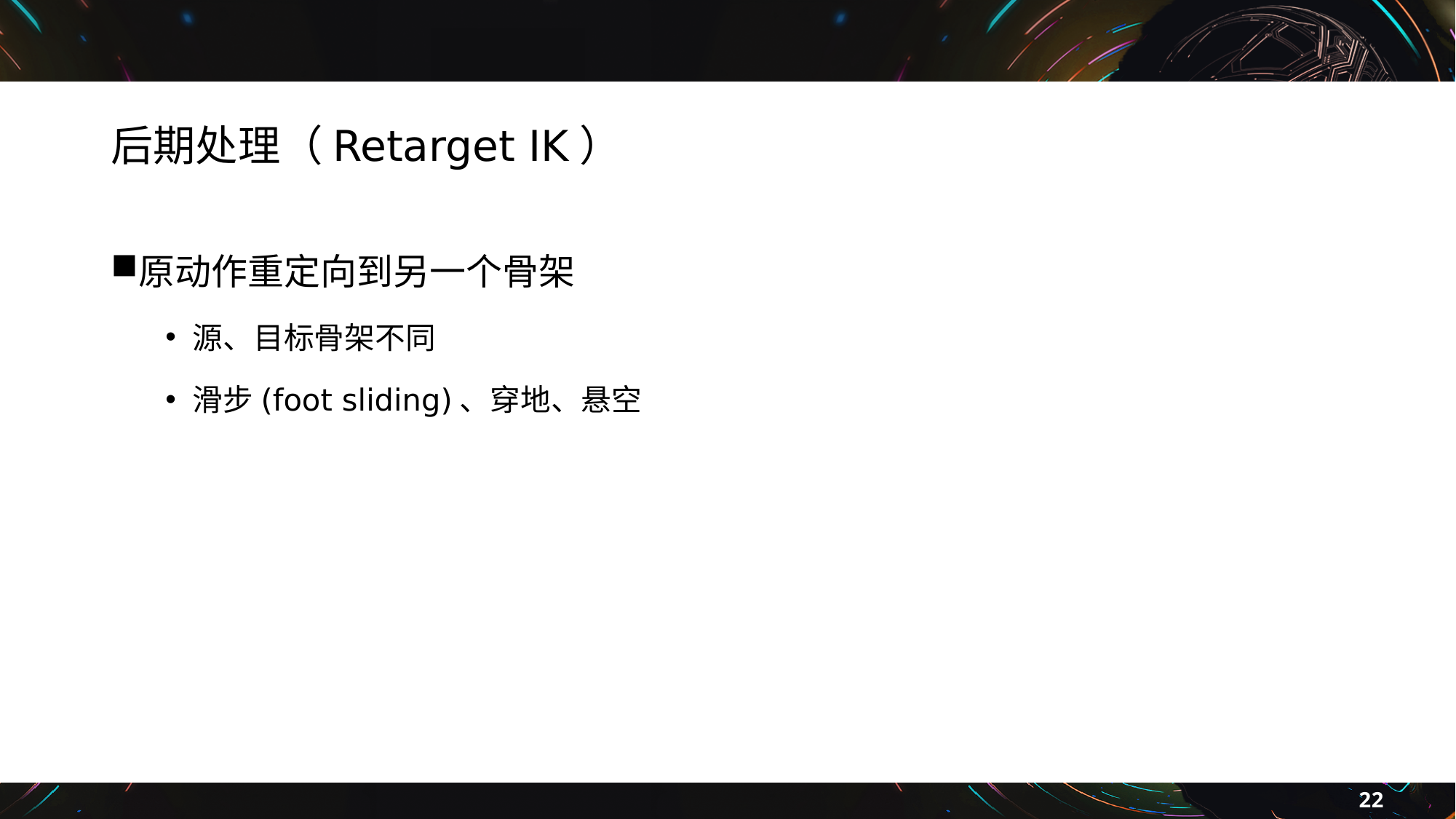

# 后期处理（Retarget IK）
原动作重定向到另一个骨架
源、目标骨架不同
滑步(foot sliding)、穿地、悬空

22